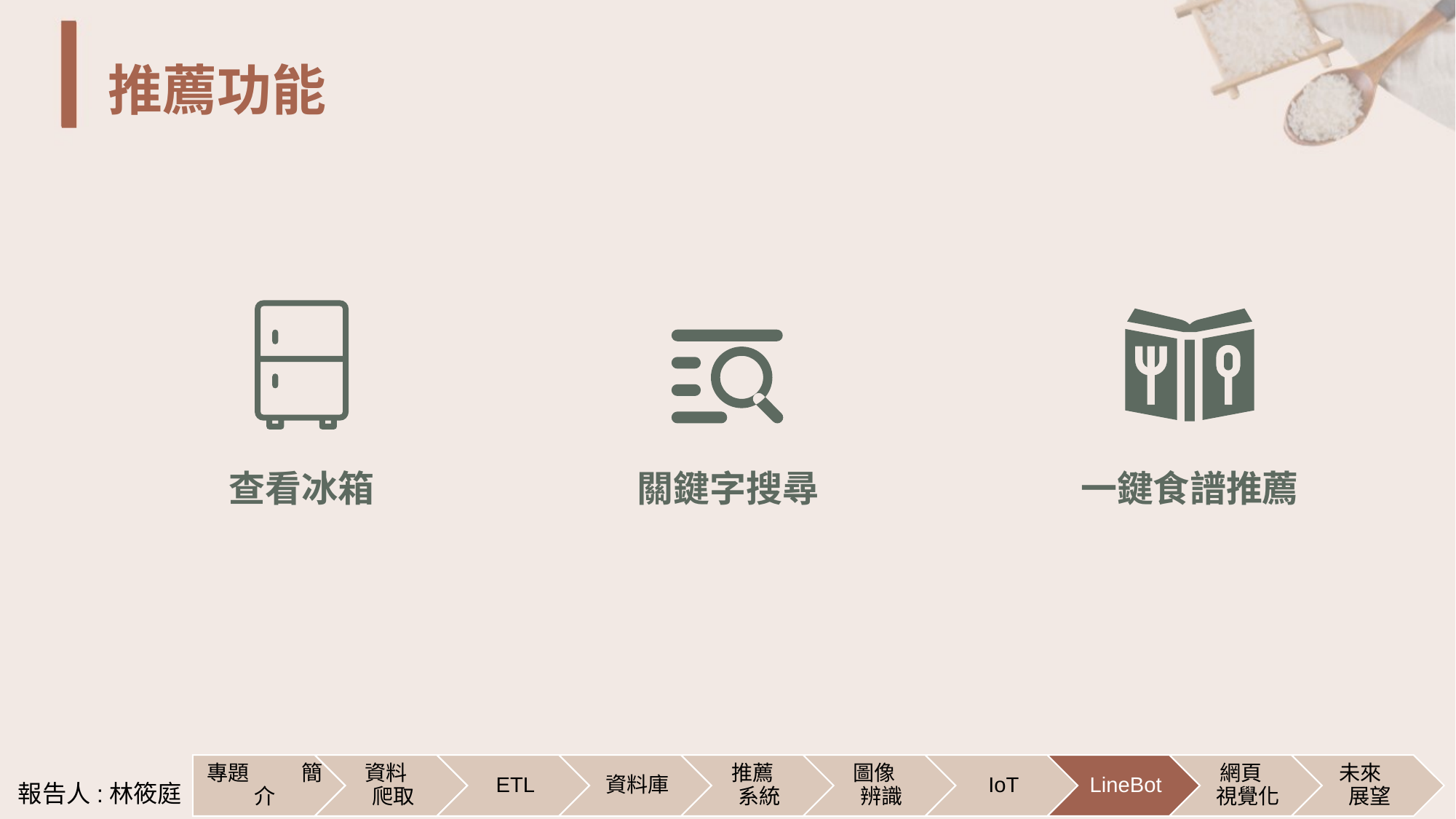

# 推薦功能

查看冰箱

一鍵食譜推薦

關鍵字搜尋
專題           簡介
資料    爬取
ETL
資料庫
推薦    系統
圖像    辨識
IoT
LineBot
網頁    視覺化
未來     展望
報告人:林筱庭